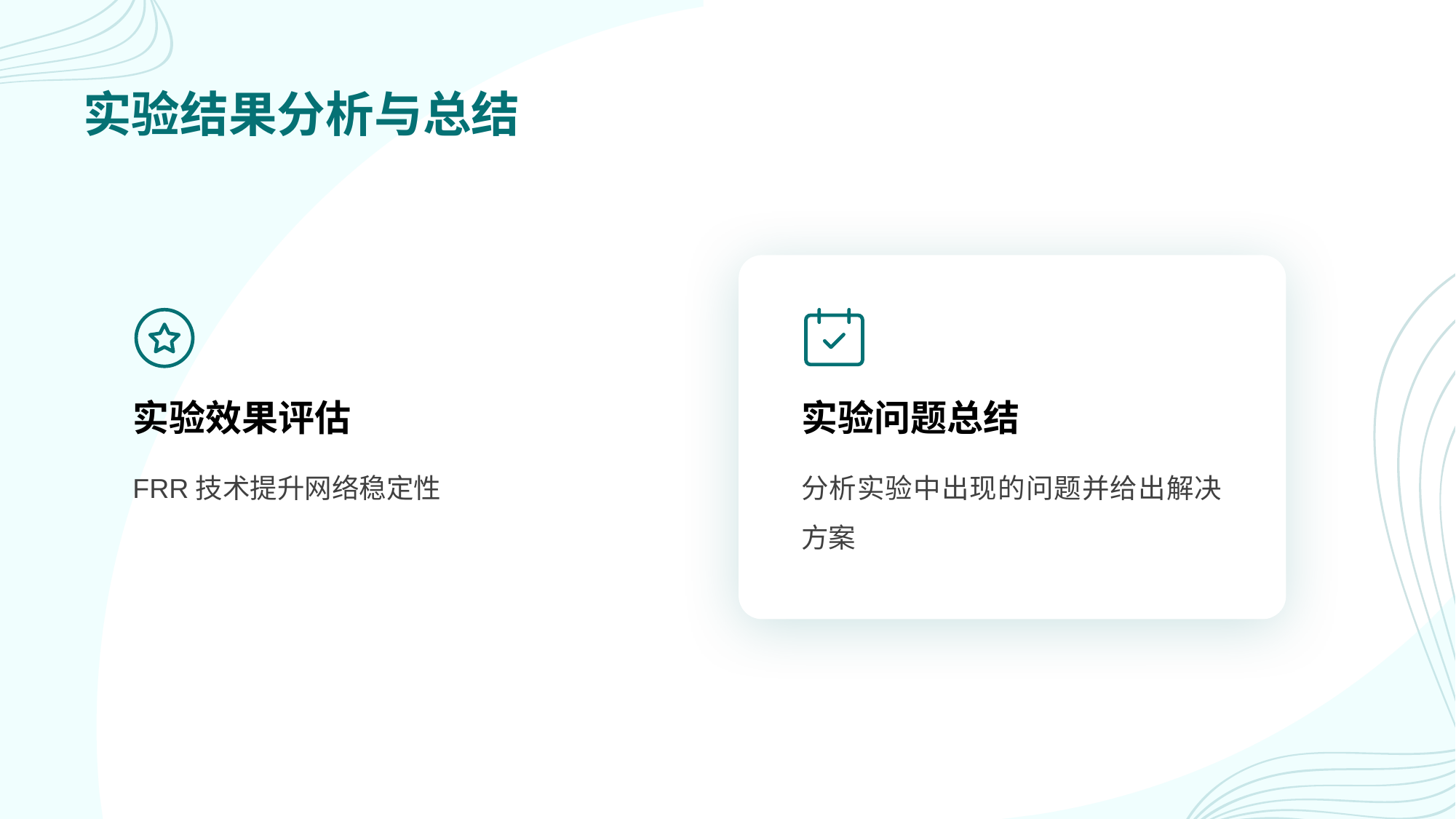

# 实验结果分析与总结

实验效果评估
实验问题总结
FRR技术提升网络稳定性
分析实验中出现的问题并给出解决方案